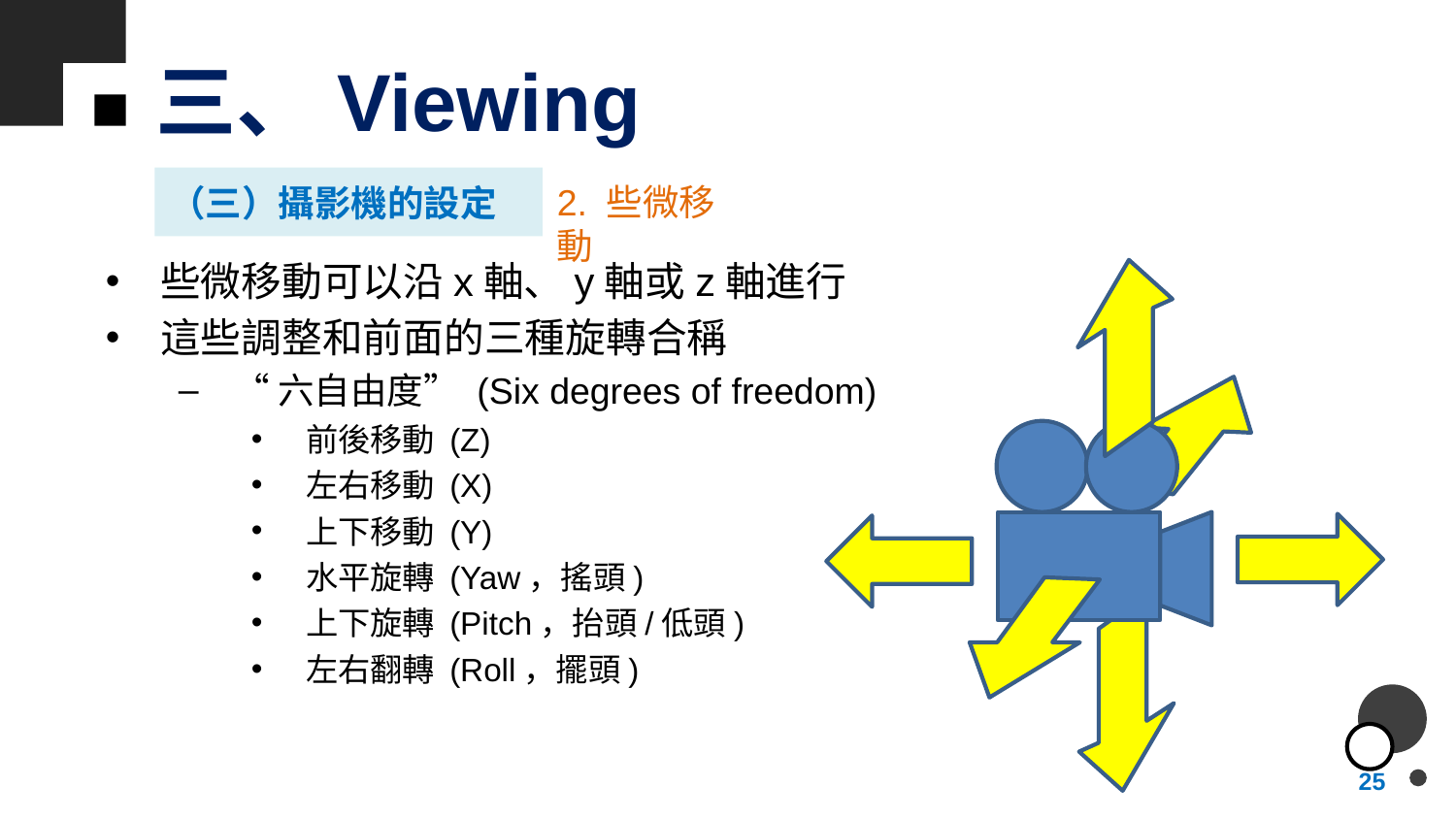

三、Viewing
（三）攝影機的設定
2. 些微移動
些微移動可以沿x軸、y軸或z軸進行
這些調整和前面的三種旋轉合稱
“六自由度” (Six degrees of freedom)
前後移動 (Z)
左右移動 (X)
上下移動 (Y)
水平旋轉 (Yaw，搖頭)
上下旋轉 (Pitch，抬頭/低頭)
左右翻轉 (Roll，擺頭)

25